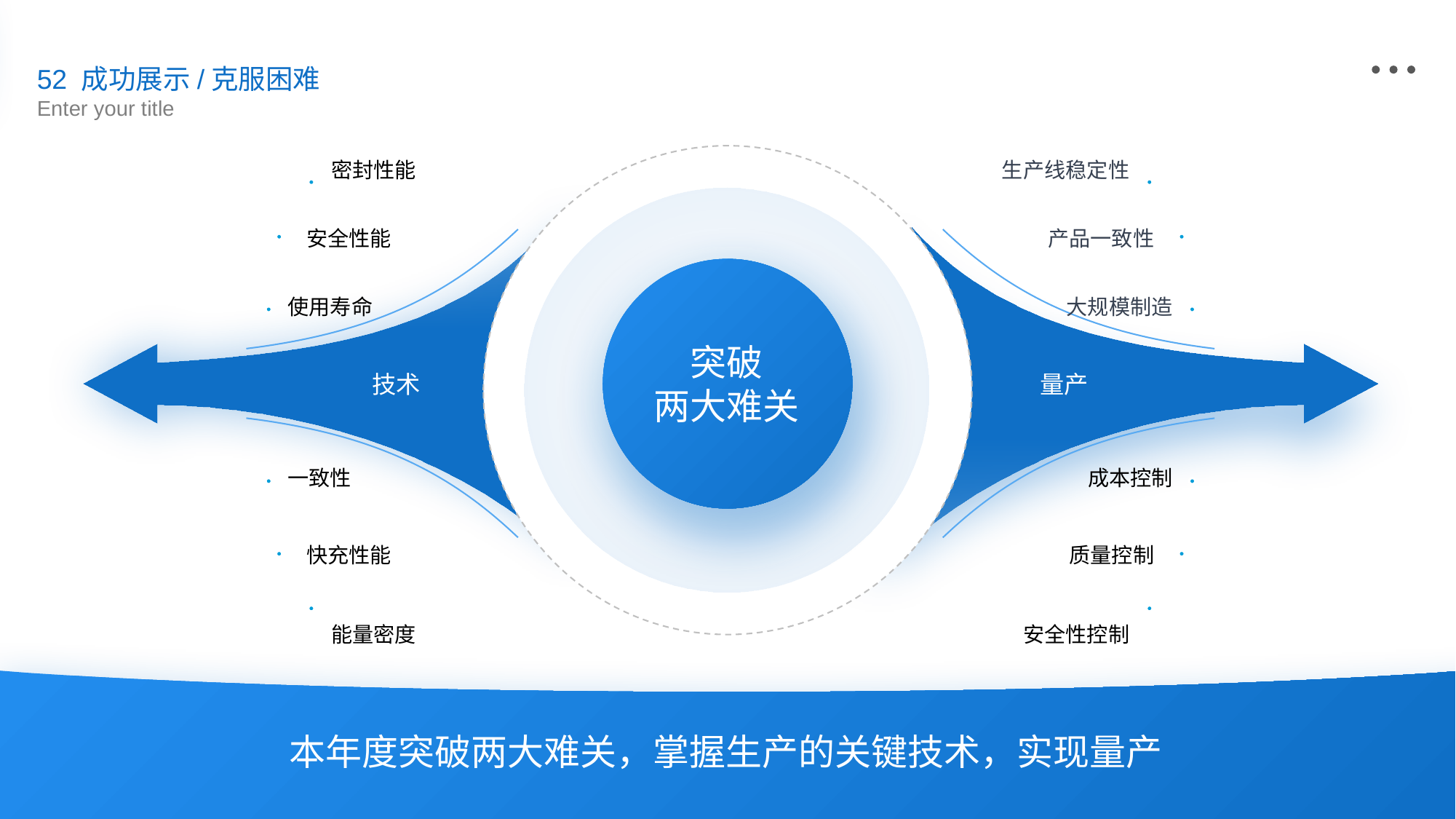

52 成功展示/克服困难

Enter your title

密封性能

安全性能
使用寿命

技术
一致性

快充性能
能量密度

生产线稳定性

产品一致性
大规模制造

量产
成本控制

质量控制
安全性控制

突破
两大难关

本年度突破两大难关，掌握生产的关键技术，实现量产